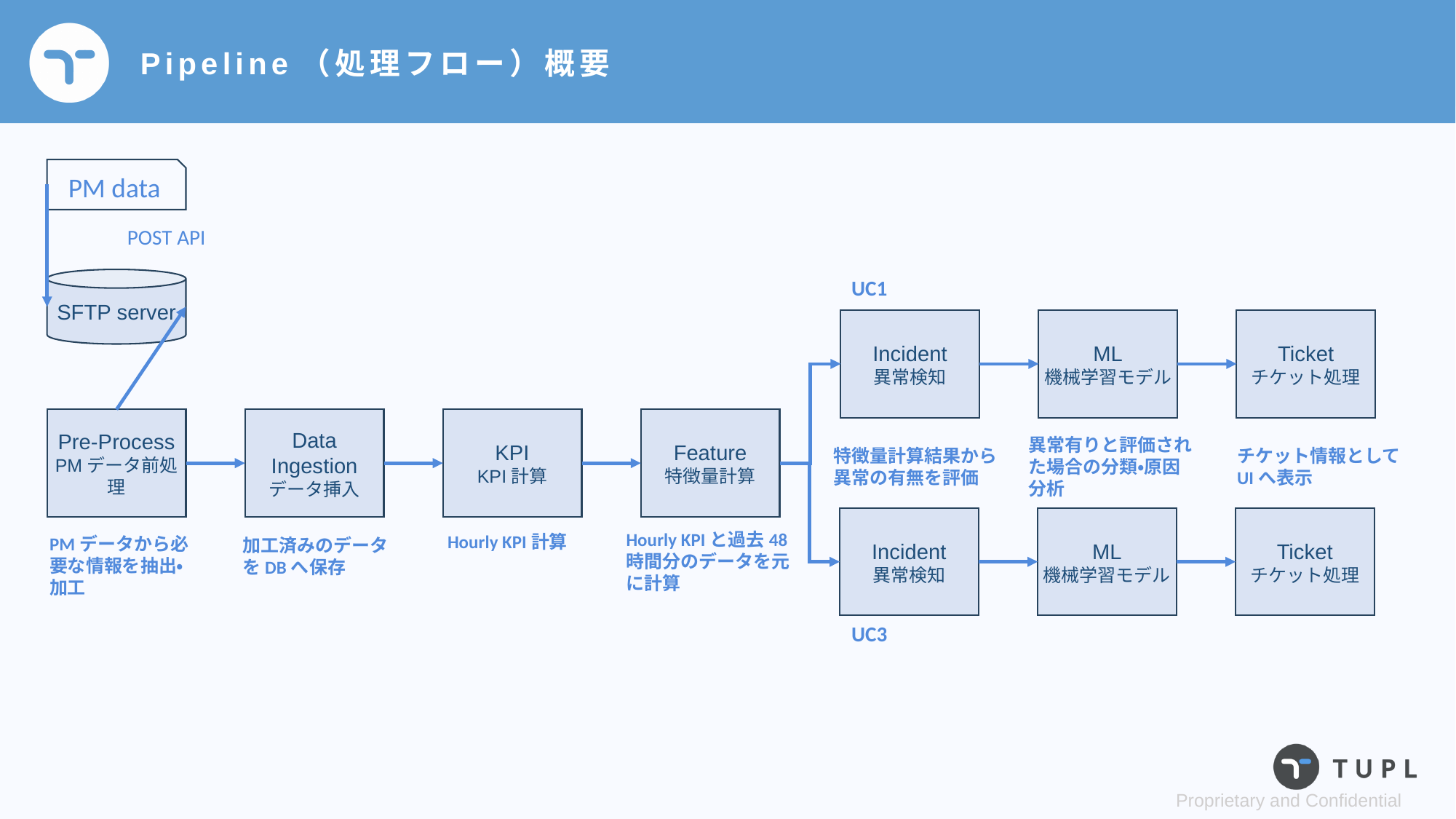

# Pipeline（処理フロー）概要
PM data
POST API
UC1
SFTP server
Incident
異常検知
ML
機械学習モデル
Ticket
チケット処理
Pre-Process
PMデータ前処理
Data Ingestion
データ挿入
KPI
KPI計算
Feature
特徴量計算
異常有りと評価された場合の分類・原因分析
チケット情報としてUIへ表示
特徴量計算結果から異常の有無を評価
Incident
異常検知
ML
機械学習モデル
Ticket
チケット処理
Hourly KPIと過去48時間分のデータを元に計算
Hourly KPI計算
PMデータから必要な情報を抽出・加工
加工済みのデータをDBへ保存
UC3